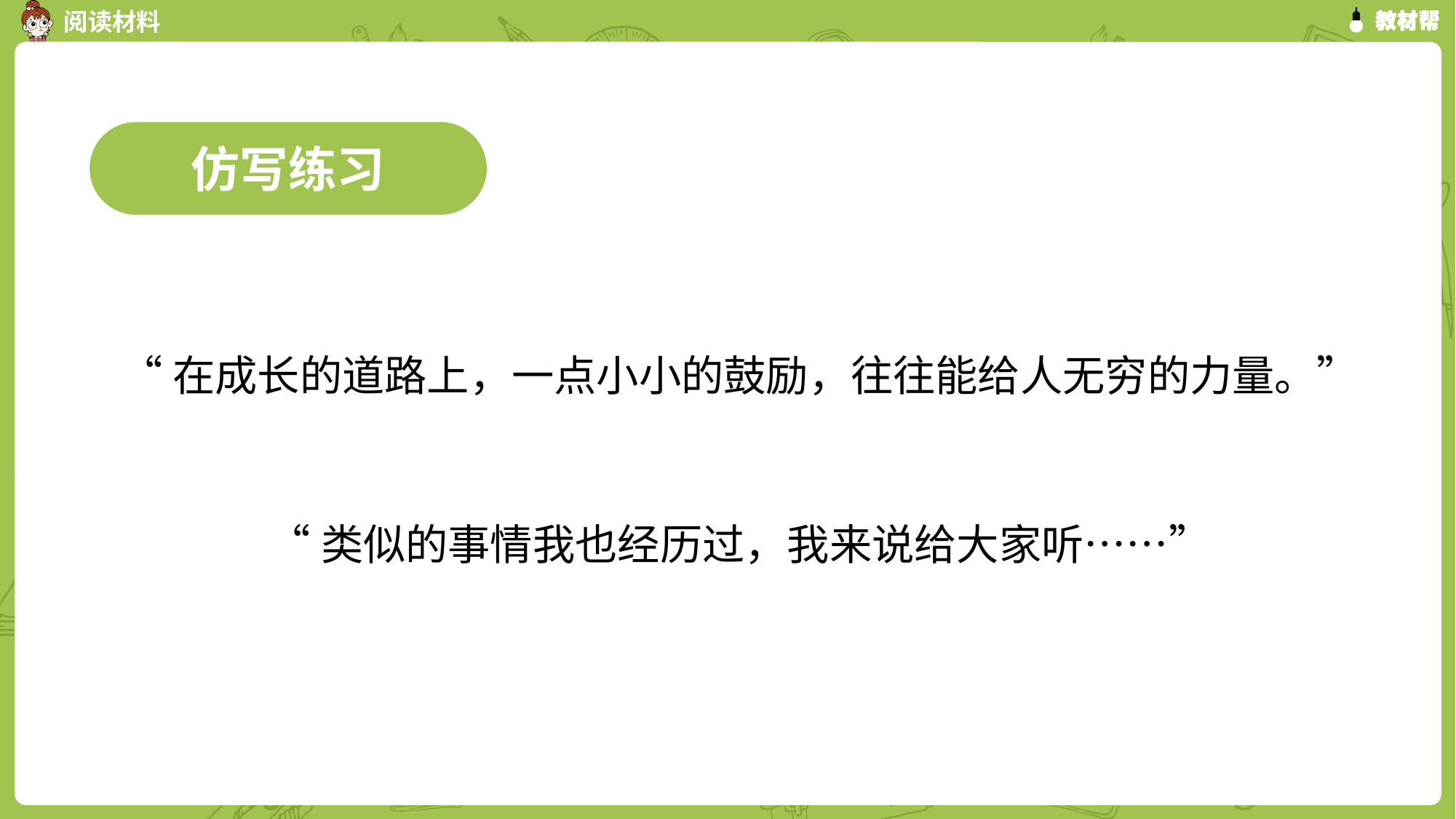

仿写练习
“在成长的道路上，一点小小的鼓励，往往能给人无穷的力量。”

“类似的事情我也经历过，我来说给大家听……”